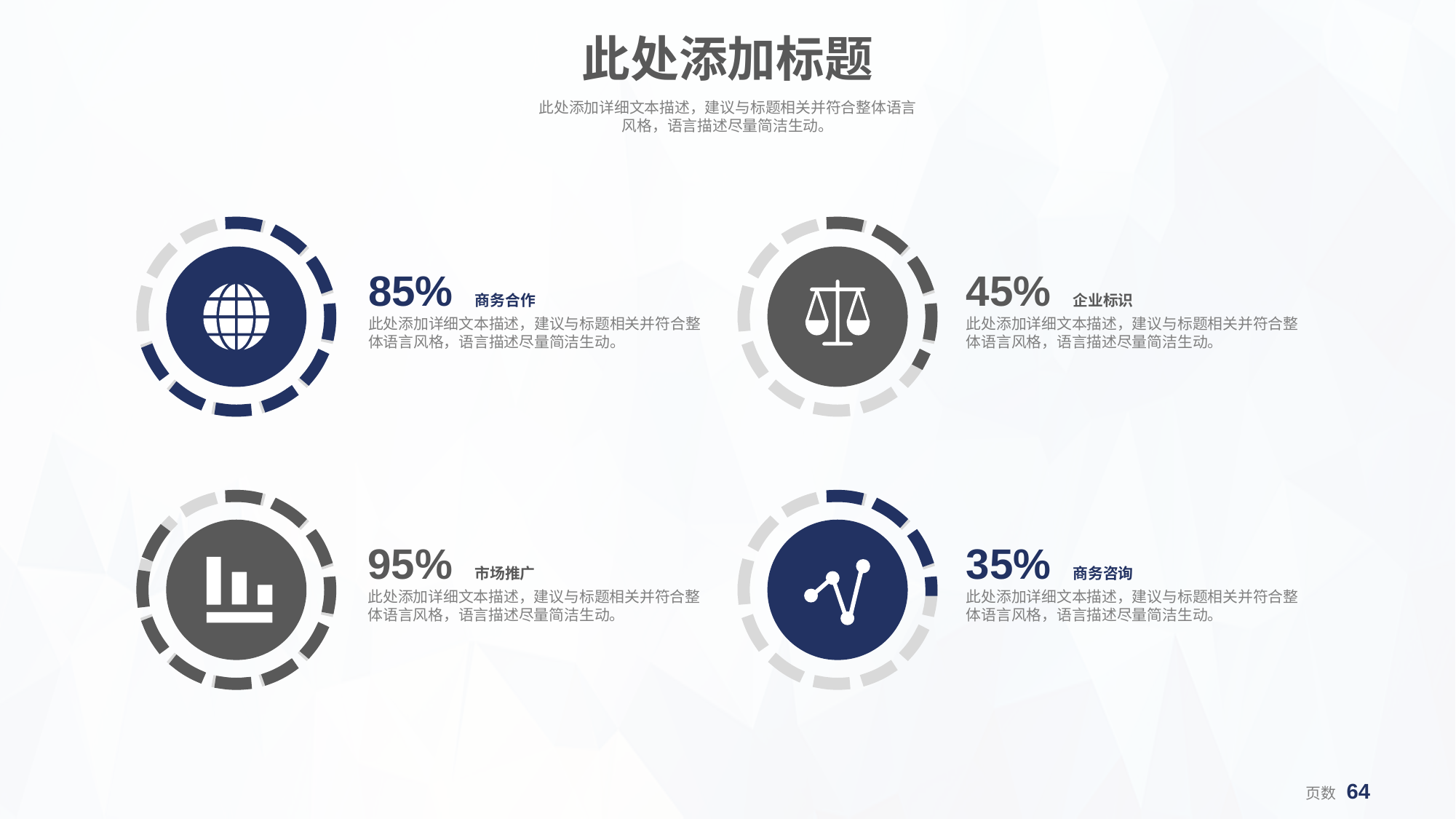

此处添加标题
此处添加详细文本描述，建议与标题相关并符合整体语言风格，语言描述尽量简洁生动。

45% 企业标识
此处添加详细文本描述，建议与标题相关并符合整体语言风格，语言描述尽量简洁生动。
85% 商务合作
此处添加详细文本描述，建议与标题相关并符合整体语言风格，语言描述尽量简洁生动。

35% 商务咨询
此处添加详细文本描述，建议与标题相关并符合整体语言风格，语言描述尽量简洁生动。
95% 市场推广
此处添加详细文本描述，建议与标题相关并符合整体语言风格，语言描述尽量简洁生动。

           页数  64